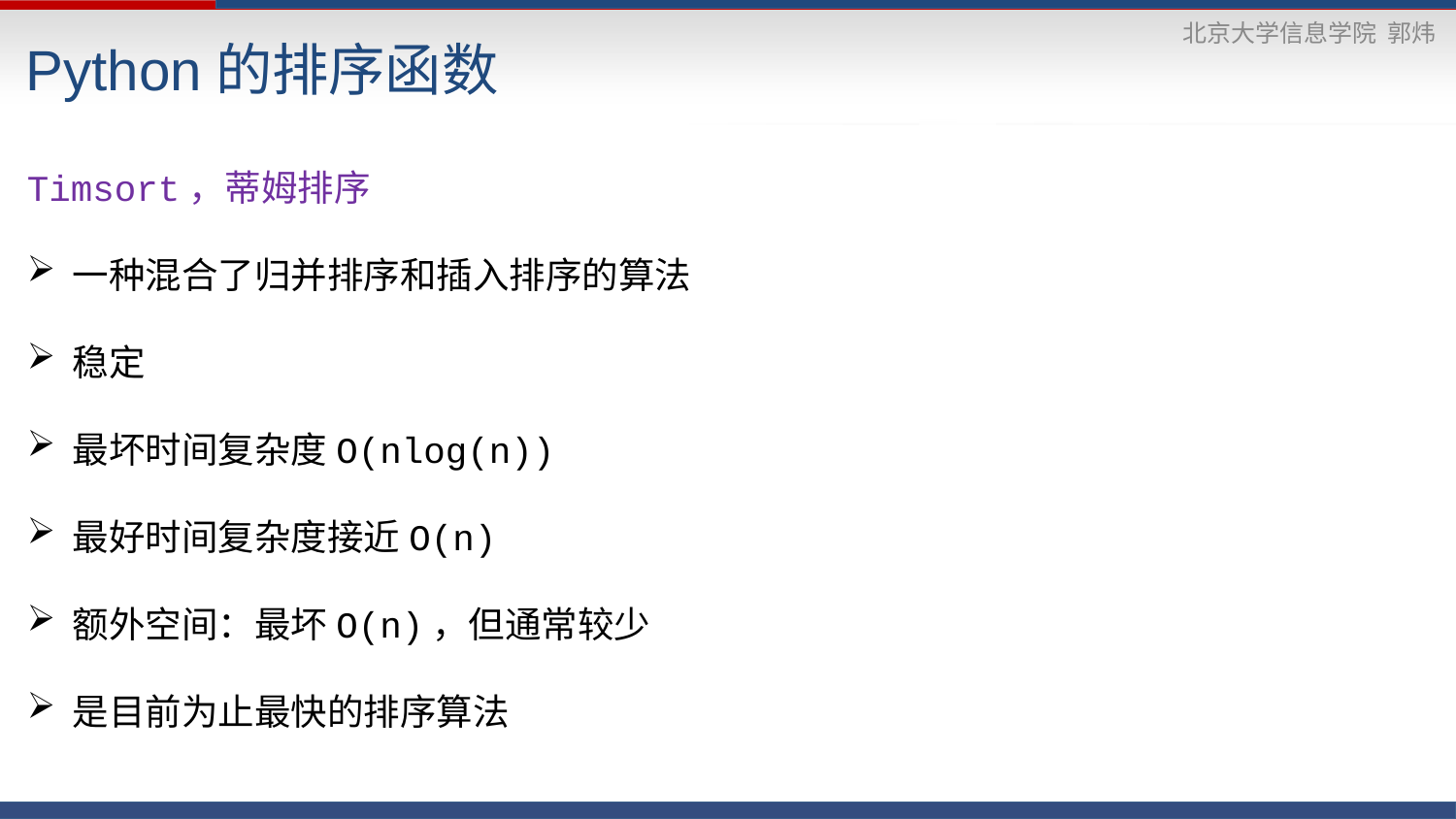

Python的排序函数

Timsort，蒂姆排序

一种混合了归并排序和插入排序的算法

稳定

最坏时间复杂度O(nlog(n))

最好时间复杂度接近O(n)

额外空间：最坏O(n)，但通常较少

是目前为止最快的排序算法
7